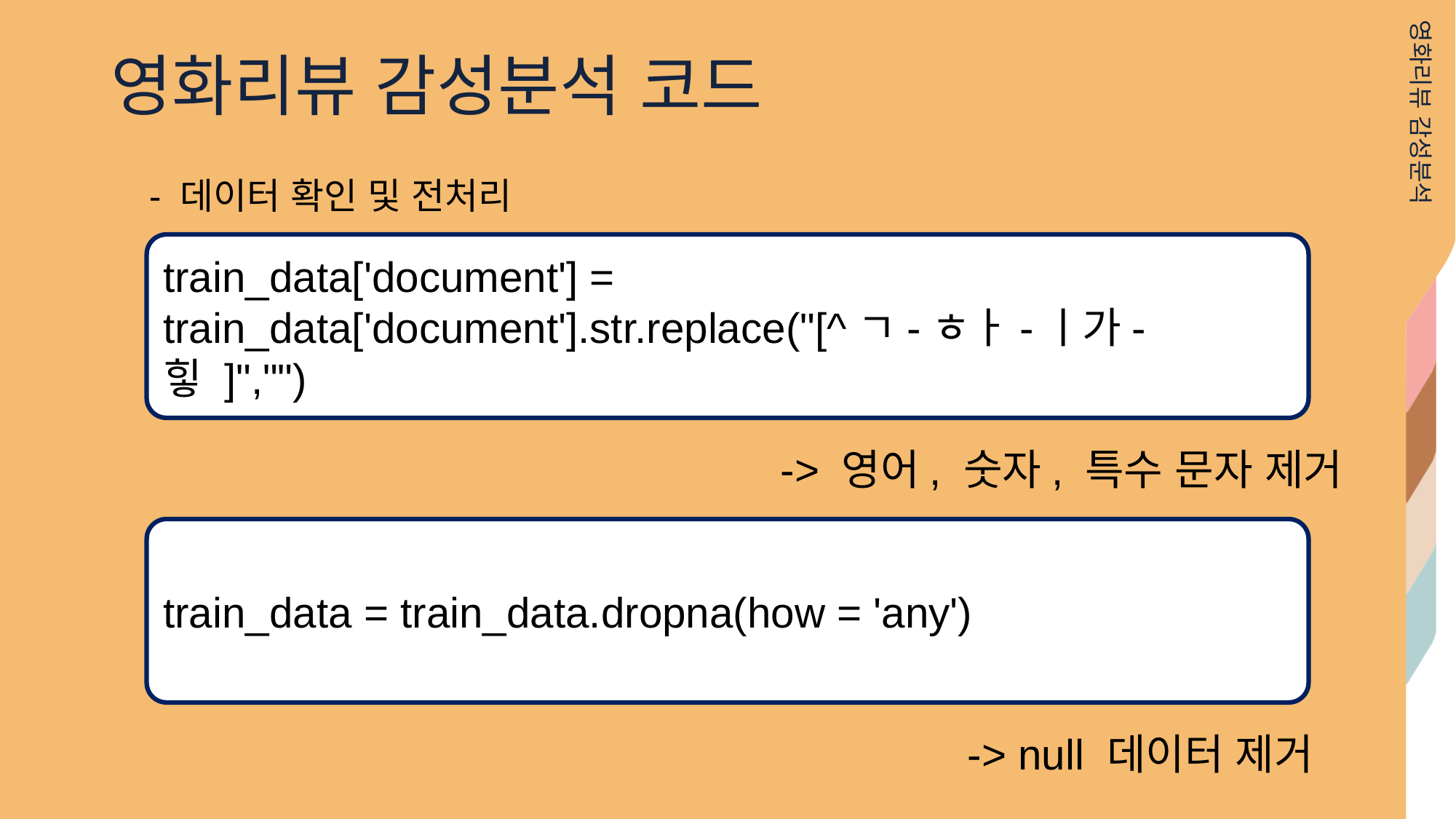

영화리뷰 감성분석 코드
영화리뷰 감성분석
- 데이터 확인 및 전처리
train_data['document'] = train_data['document'].str.replace("[^ㄱ-ㅎㅏ-ㅣ가-힣 ]","")
-> 영어, 숫자, 특수 문자 제거
train_data = train_data.dropna(how = 'any')
-> null 데이터 제거